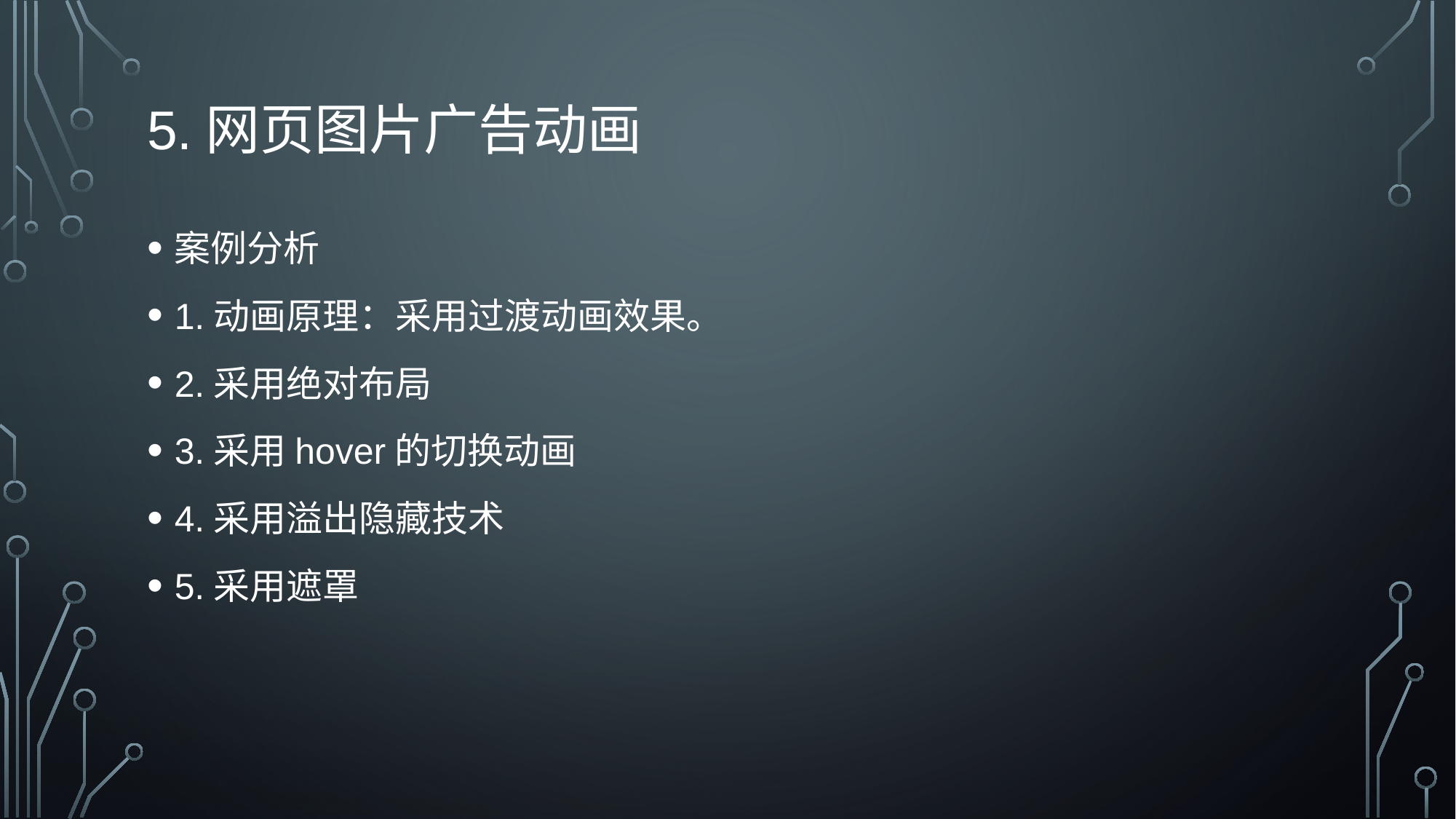

# 5.网页图片广告动画
案例分析
1.动画原理：采用过渡动画效果。
2.采用绝对布局
3.采用hover的切换动画
4.采用溢出隐藏技术
5.采用遮罩